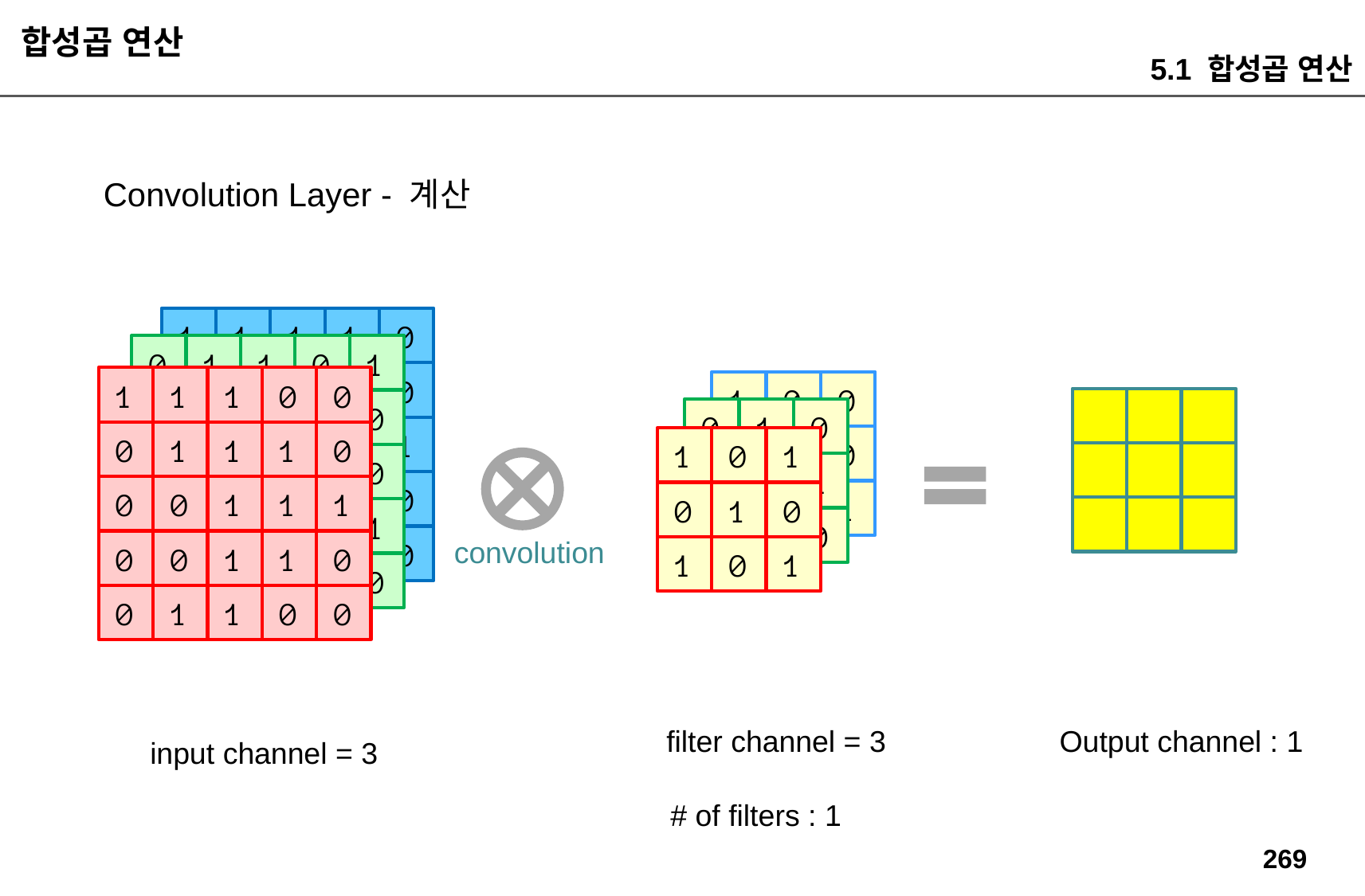

합성곱 연산
5.1 합성곱 연산
Convolution Layer - 계산
0
1
1
1
1
0
1
1
1
0
1
1
1
0
0
0
1
1
0
0
0
0
1
1
0
1
0
1
1
0
0
1
1
1
0
0
1
1
0
0
1
1
1
0
0
0
0
1
1
0
0
0
1
1
1
0
1
1
1
0
1
1
1
0
0
0
1
1
0
0
0
0
1
1
0
0
0
1
0
1
0
1
0
1

0
1
0
1
1
0
0
0
1
1
0
1
0
1
0
1
0
1

convolution
filter channel = 3
Output channel : 1
input channel = 3
# of filters : 1